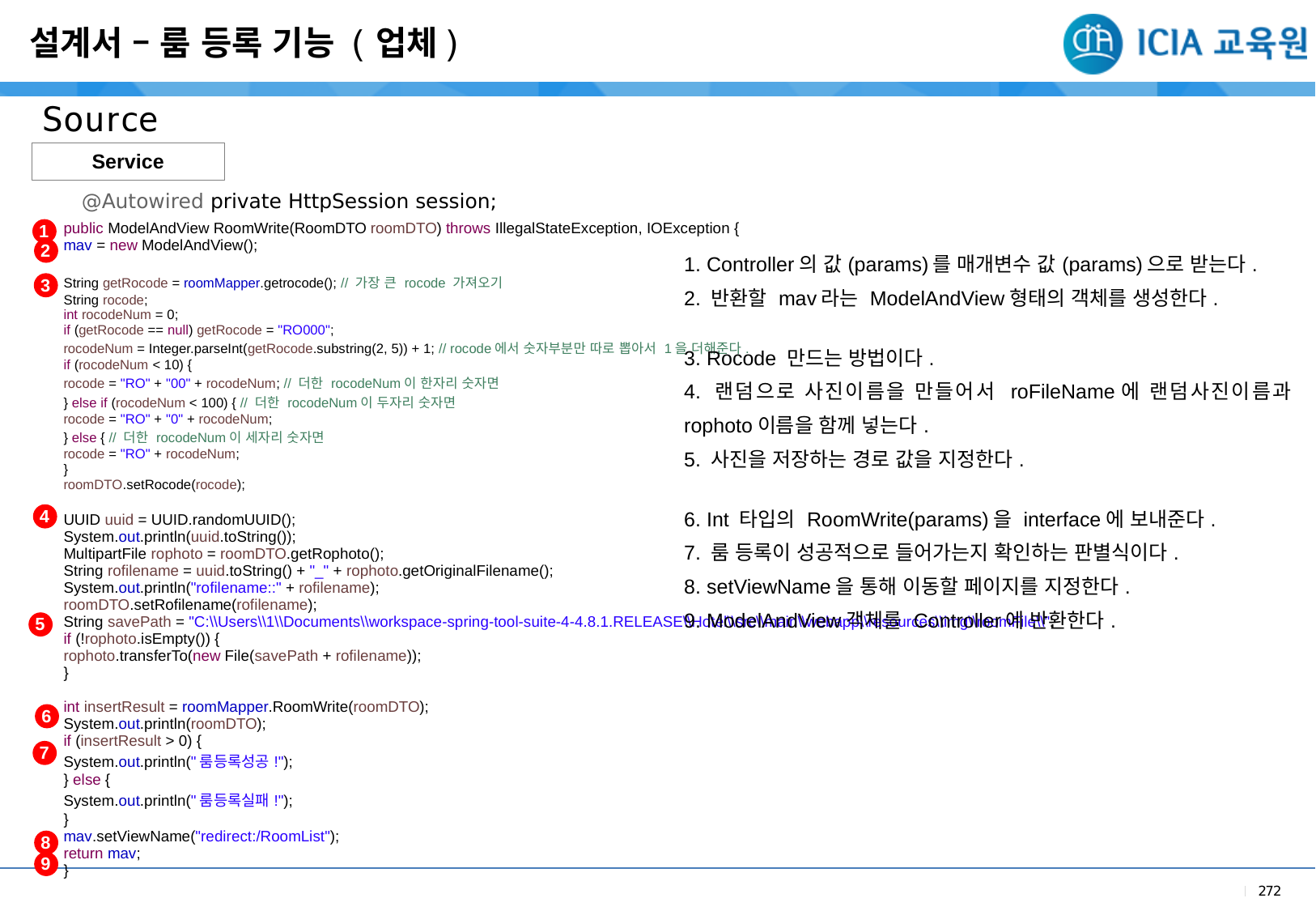

설계서 – 룸 등록 기능 (업체)
Source
|  |
| --- |
| 1. Controller의 값(params)를 매개변수 값(params)으로 받는다. 2. 반환할 mav라는 ModelAndView형태의 객체를 생성한다. 3. Rocode 만드는 방법이다. 4. 랜덤으로 사진이름을 만들어서 roFileName에 랜덤사진이름과 rophoto이름을 함께 넣는다. 5. 사진을 저장하는 경로 값을 지정한다. 6. Int 타입의 RoomWrite(params)을 interface에 보내준다. 7. 룸 등록이 성공적으로 들어가는지 확인하는 판별식이다. 8. setViewName을 통해 이동할 페이지를 지정한다. 9. ModelAndView객체를 Controller에 반환한다. |
Service
@Autowired private HttpSession session;
1

| public ModelAndView RoomWrite(RoomDTO roomDTO) throws IllegalStateException, IOException { mav = new ModelAndView(); String getRocode = roomMapper.getrocode(); // 가장 큰 rocode 가져오기 String rocode; int rocodeNum = 0; if (getRocode == null) getRocode = "RO000"; rocodeNum = Integer.parseInt(getRocode.substring(2, 5)) + 1; // rocode에서 숫자부분만 따로 뽑아서 1을 더해준다. if (rocodeNum < 10) { rocode = "RO" + "00" + rocodeNum; // 더한 rocodeNum이 한자리 숫자면 } else if (rocodeNum < 100) { // 더한 rocodeNum이 두자리 숫자면 rocode = "RO" + "0" + rocodeNum; } else { // 더한 rocodeNum이 세자리 숫자면 rocode = "RO" + rocodeNum; } roomDTO.setRocode(rocode); UUID uuid = UUID.randomUUID(); System.out.println(uuid.toString()); MultipartFile rophoto = roomDTO.getRophoto(); String rofilename = uuid.toString() + "\_" + rophoto.getOriginalFilename(); System.out.println("rofilename::" + rofilename); roomDTO.setRofilename(rofilename); String savePath = "C:\\Users\\1\\Documents\\workspace-spring-tool-suite-4-4.8.1.RELEASE\\Hotel\\src\\main\\webapp\\resources\\img\\roomFile\\"; if (!rophoto.isEmpty()) { rophoto.transferTo(new File(savePath + rofilename)); } int insertResult = roomMapper.RoomWrite(roomDTO); System.out.println(roomDTO); if (insertResult > 0) { System.out.println("룸등록성공!"); } else { System.out.println("룸등록실패!"); } mav.setViewName("redirect:/RoomList"); return mav; } |
| --- |
2

3

4

5

6

7

8

9